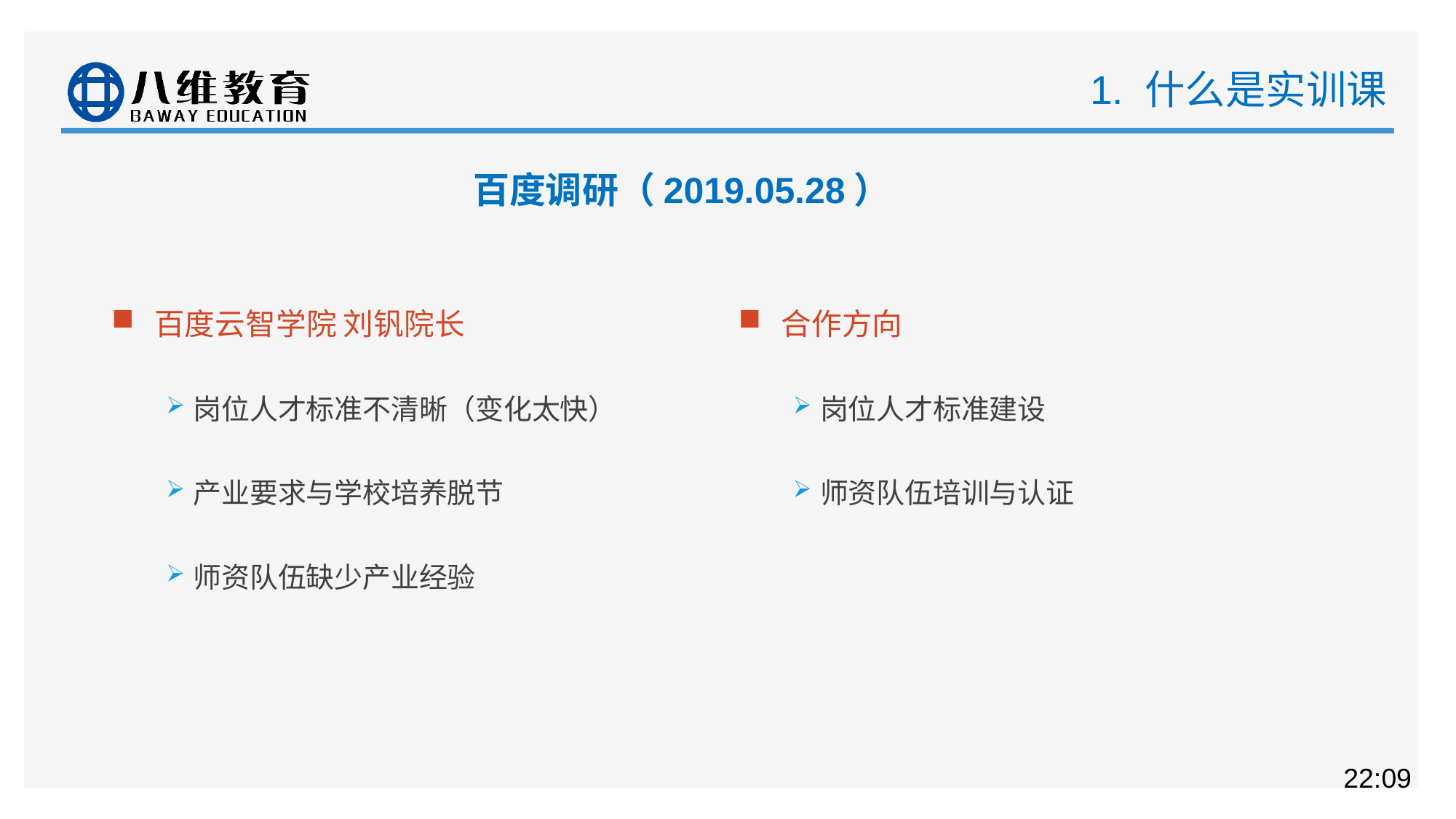

# 1. 什么是实训课
百度调研（2019.05.28）
百度云智学院 刘钒院长
岗位人才标准不清晰（变化太快）
产业要求与学校培养脱节
师资队伍缺少产业经验
合作方向
岗位人才标准建设
师资队伍培训与认证